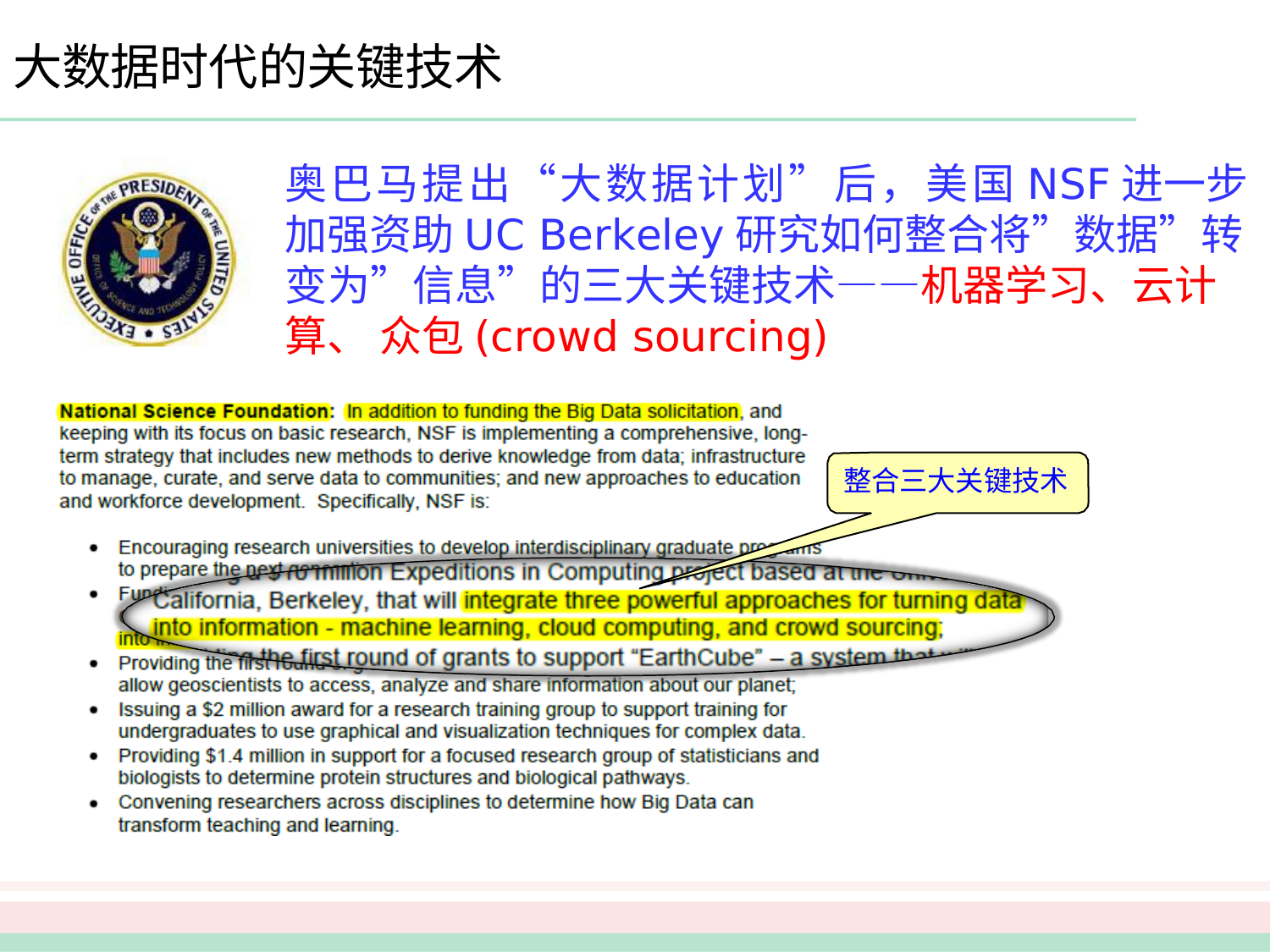

# 大数据时代的关键技术

奥巴马提出“大数据计划”后，美国NSF进一步 加强资助UC Berkeley研究如何整合将”数据”转变为”信息”的三大关键技术——机器学习、云计算、 众包(crowd sourcing)

整合三大关键技术